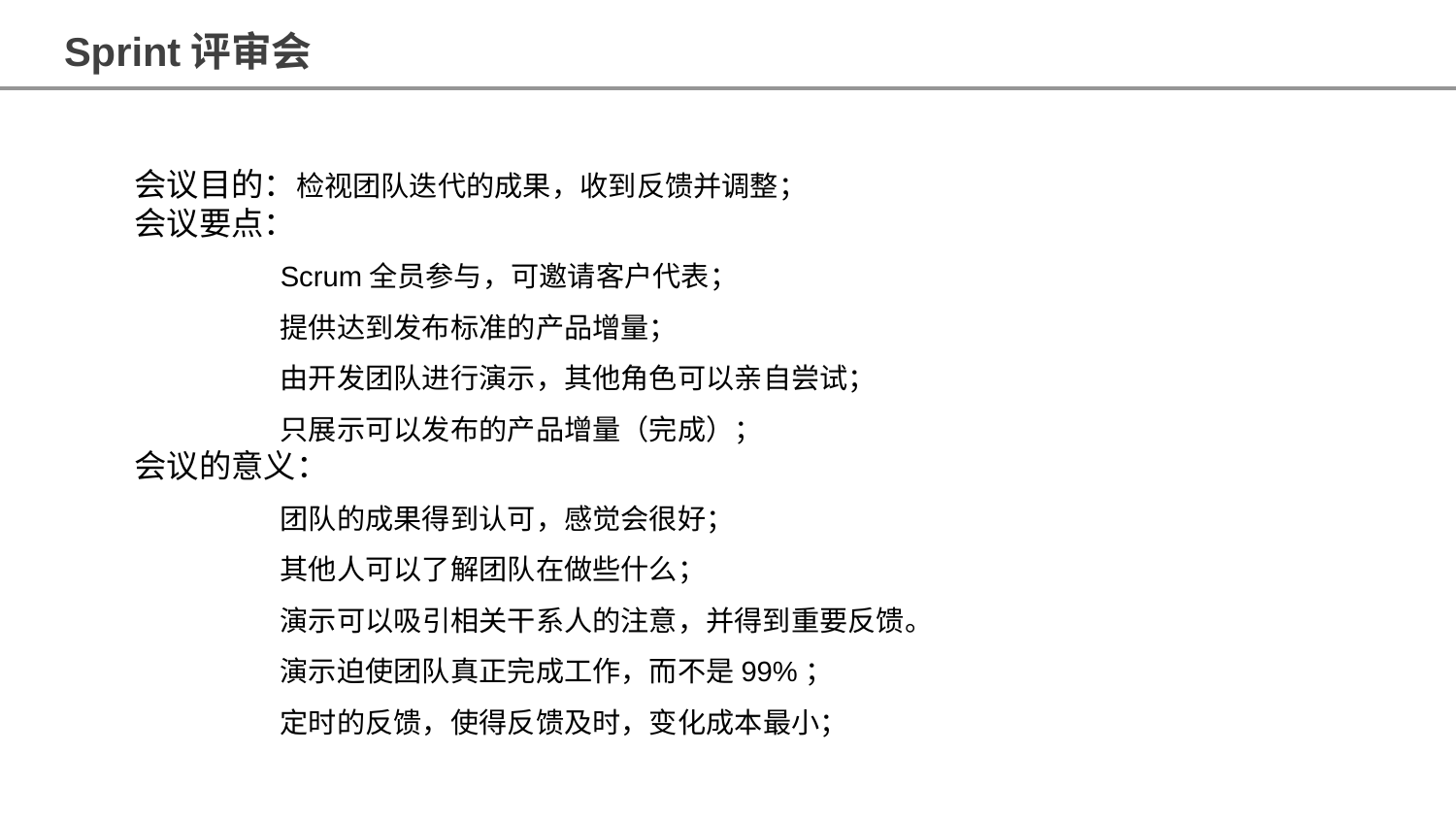

Sprint评审会
会议目的：检视团队迭代的成果，收到反馈并调整；
会议要点：
	Scrum全员参与，可邀请客户代表；
	提供达到发布标准的产品增量；
	由开发团队进行演示，其他角色可以亲自尝试；
	只展示可以发布的产品增量（完成）；
会议的意义：
	团队的成果得到认可，感觉会很好；
	其他人可以了解团队在做些什么；
	演示可以吸引相关干系人的注意，并得到重要反馈。
	演示迫使团队真正完成工作，而不是99%；
	定时的反馈，使得反馈及时，变化成本最小；